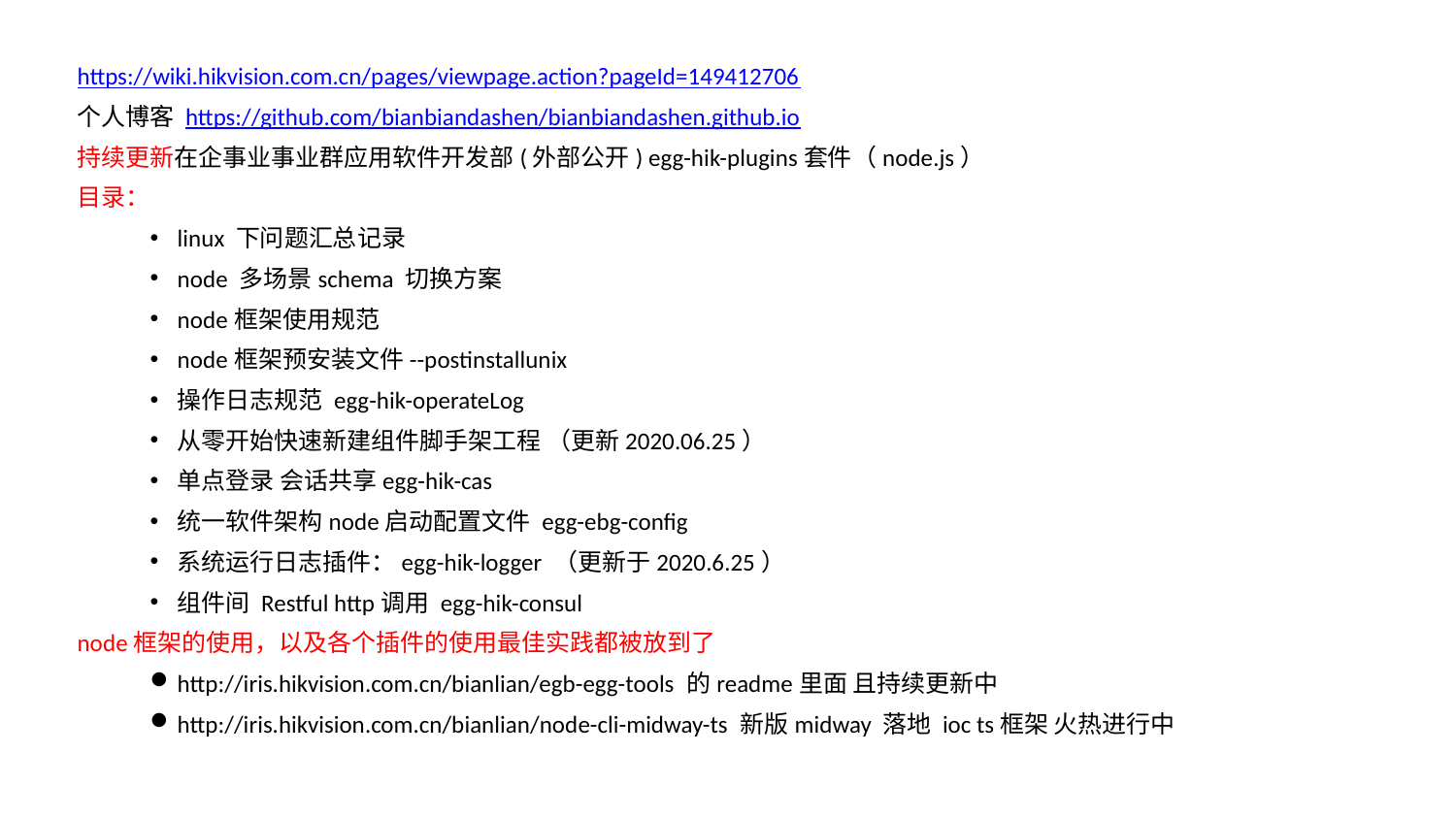

https://wiki.hikvision.com.cn/pages/viewpage.action?pageId=149412706
个人博客 https://github.com/bianbiandashen/bianbiandashen.github.io
持续更新在企事业事业群应用软件开发部(外部公开) egg-hik-plugins套件（node.js）
目录：
linux 下问题汇总记录
node 多场景schema 切换方案
node框架使用规范
node框架预安装文件--postinstallunix
操作日志规范 egg-hik-operateLog
从零开始快速新建组件脚手架工程 （更新2020.06.25）
单点登录 会话共享egg-hik-cas
统一软件架构node启动配置文件 egg-ebg-config
系统运行日志插件：egg-hik-logger （更新于2020.6.25）
组件间 Restful http调用 egg-hik-consul
node框架的使用，以及各个插件的使用最佳实践都被放到了
http://iris.hikvision.com.cn/bianlian/egb-egg-tools 的readme里面 且持续更新中
http://iris.hikvision.com.cn/bianlian/node-cli-midway-ts 新版midway 落地 ioc ts框架 火热进行中